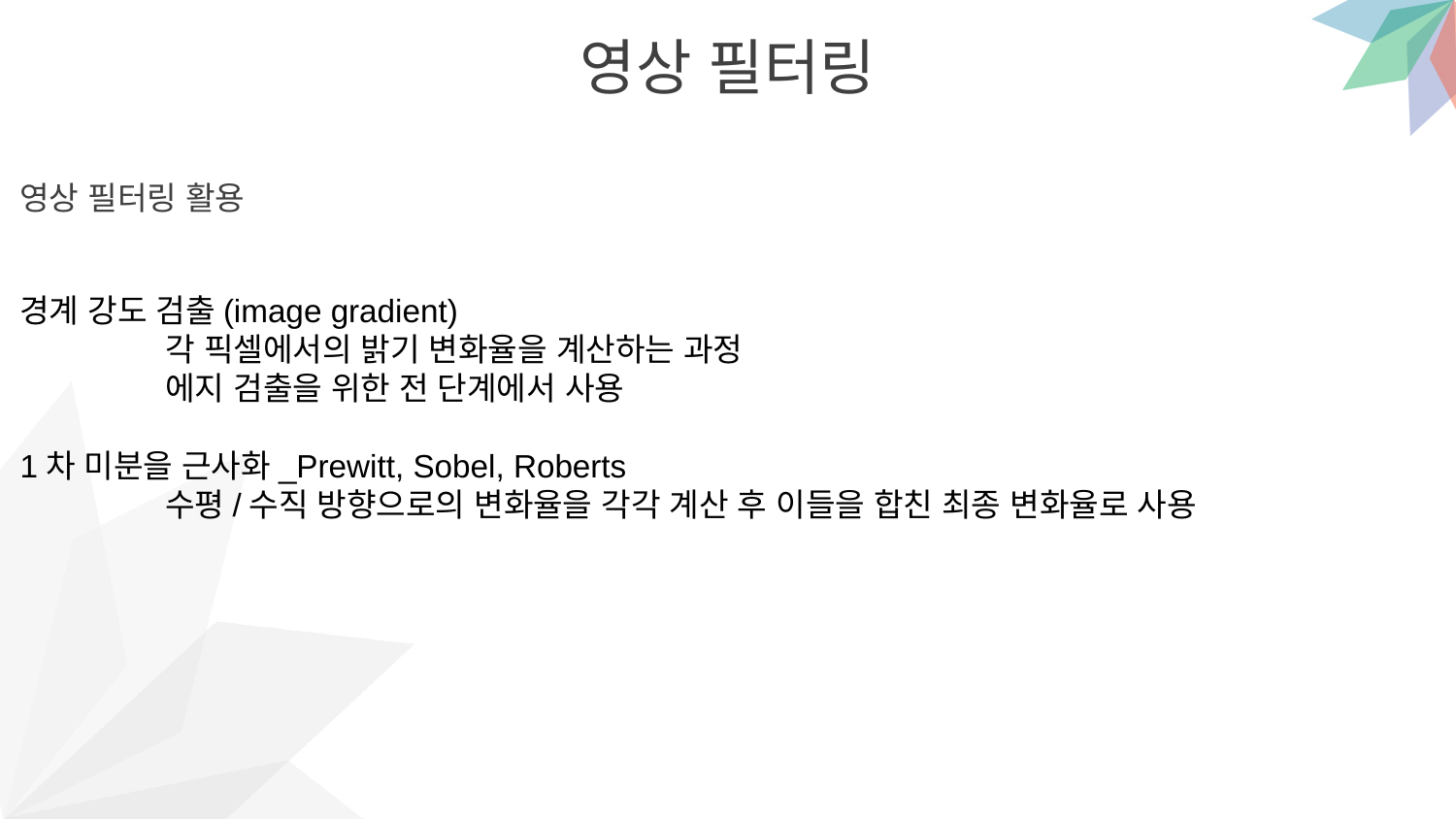

영상 필터링
영상 필터링 활용
경계 강도 검출(image gradient)
	각 픽셀에서의 밝기 변화율을 계산하는 과정
	에지 검출을 위한 전 단계에서 사용

1차 미분을 근사화_Prewitt, Sobel, Roberts
	수평/수직 방향으로의 변화율을 각각 계산 후 이들을 합친 최종 변화율로 사용